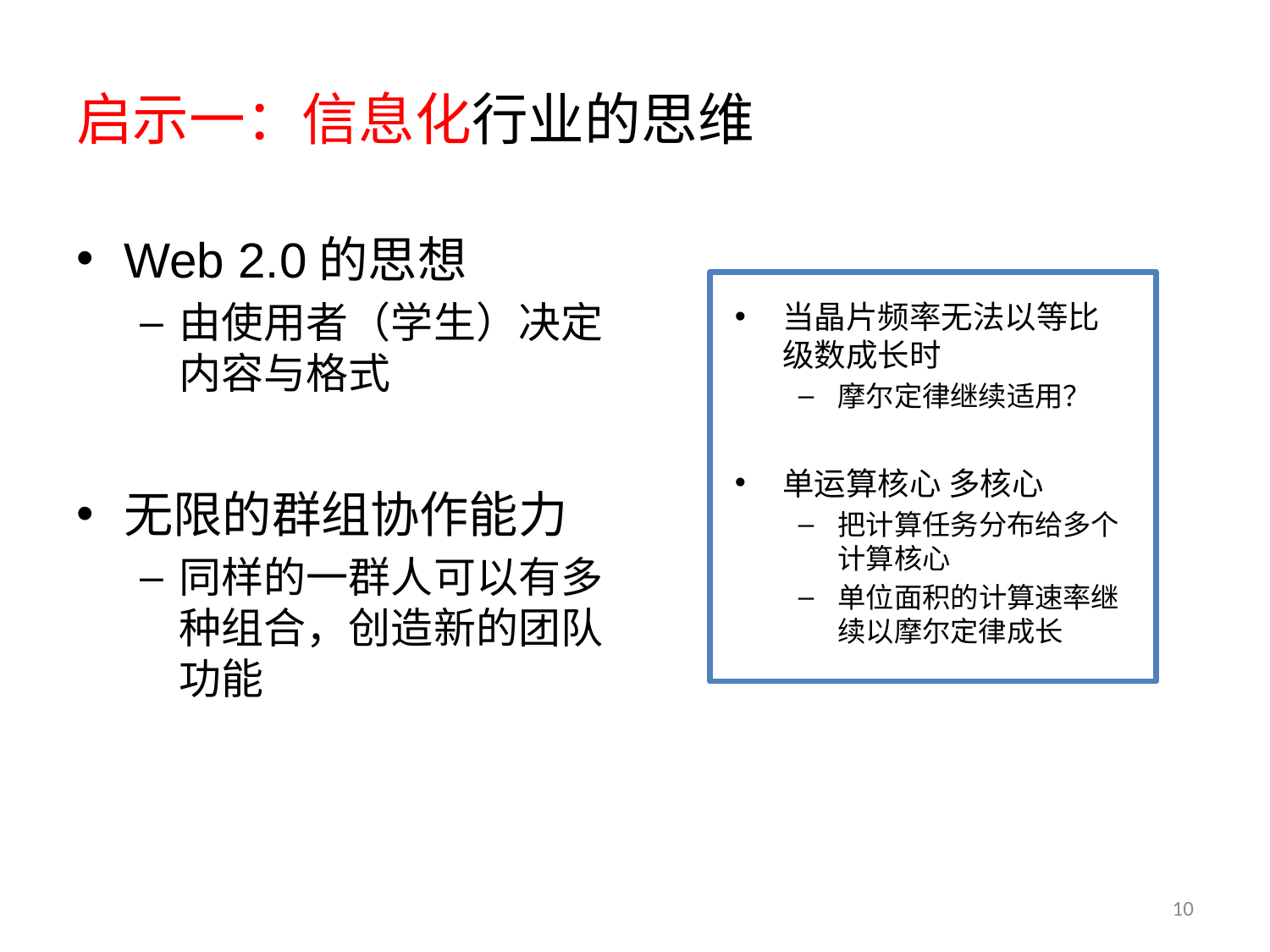

# 启示一：信息化行业的思维
Web 2.0的思想
由使用者（学生）决定内容与格式

无限的群组协作能力
同样的一群人可以有多种组合，创造新的团队功能
当晶片频率无法以等比级数成长时
摩尔定律继续适用？

单运算核心 多核心
把计算任务分布给多个计算核心
单位面积的计算速率继续以摩尔定律成长
10